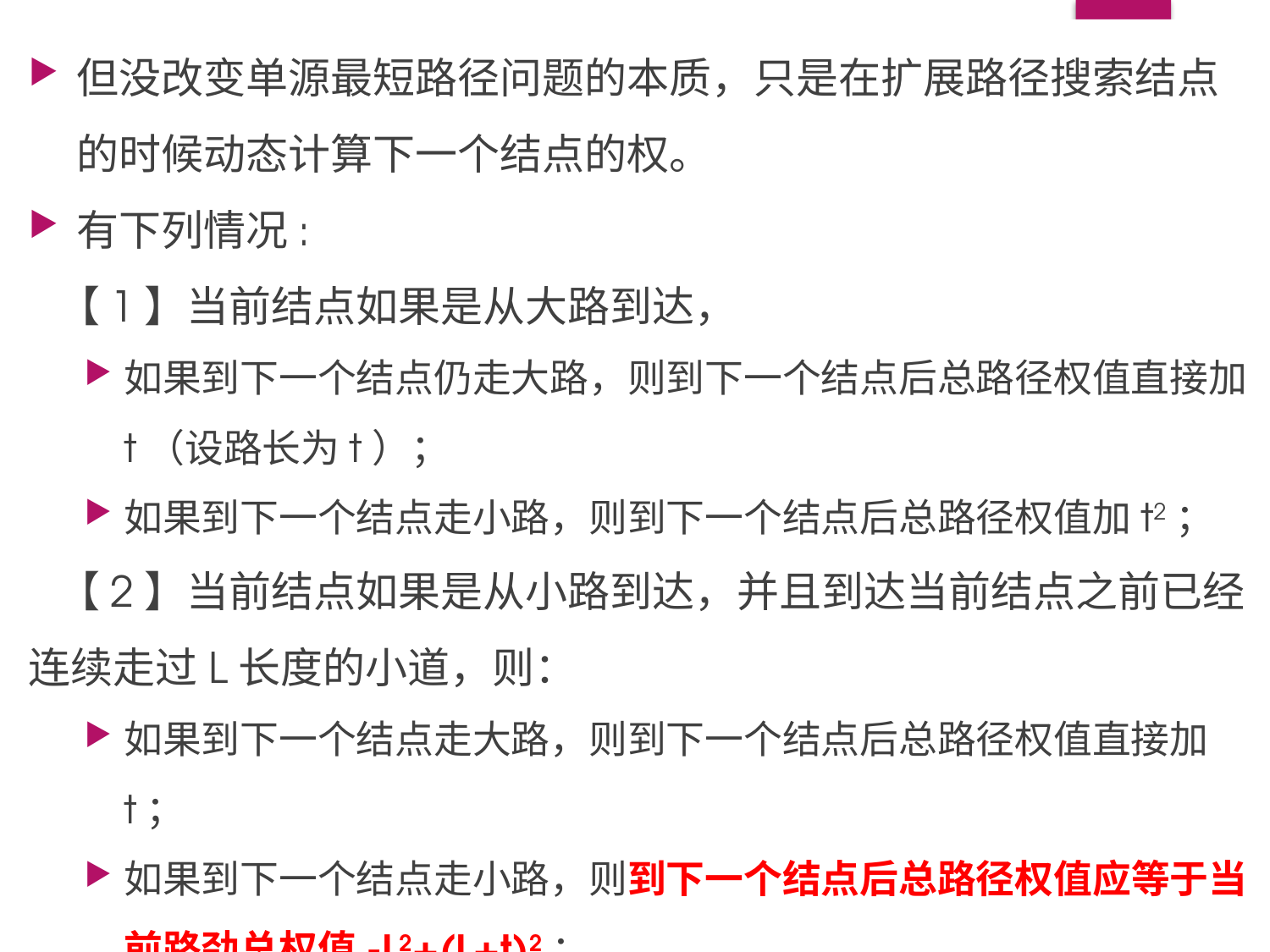

但没改变单源最短路径问题的本质，只是在扩展路径搜索结点的时候动态计算下一个结点的权。
有下列情况:
  【1】当前结点如果是从大路到达，
如果到下一个结点仍走大路，则到下一个结点后总路径权值直接加t（设路长为t）；
如果到下一个结点走小路，则到下一个结点后总路径权值加t2；
  【2】当前结点如果是从小路到达，并且到达当前结点之前已经连续走过L长度的小道，则：
如果到下一个结点走大路，则到下一个结点后总路径权值直接加t；
如果到下一个结点走小路，则到下一个结点后总路径权值应等于当前路劲总权值-L2+(L+t)2；

#